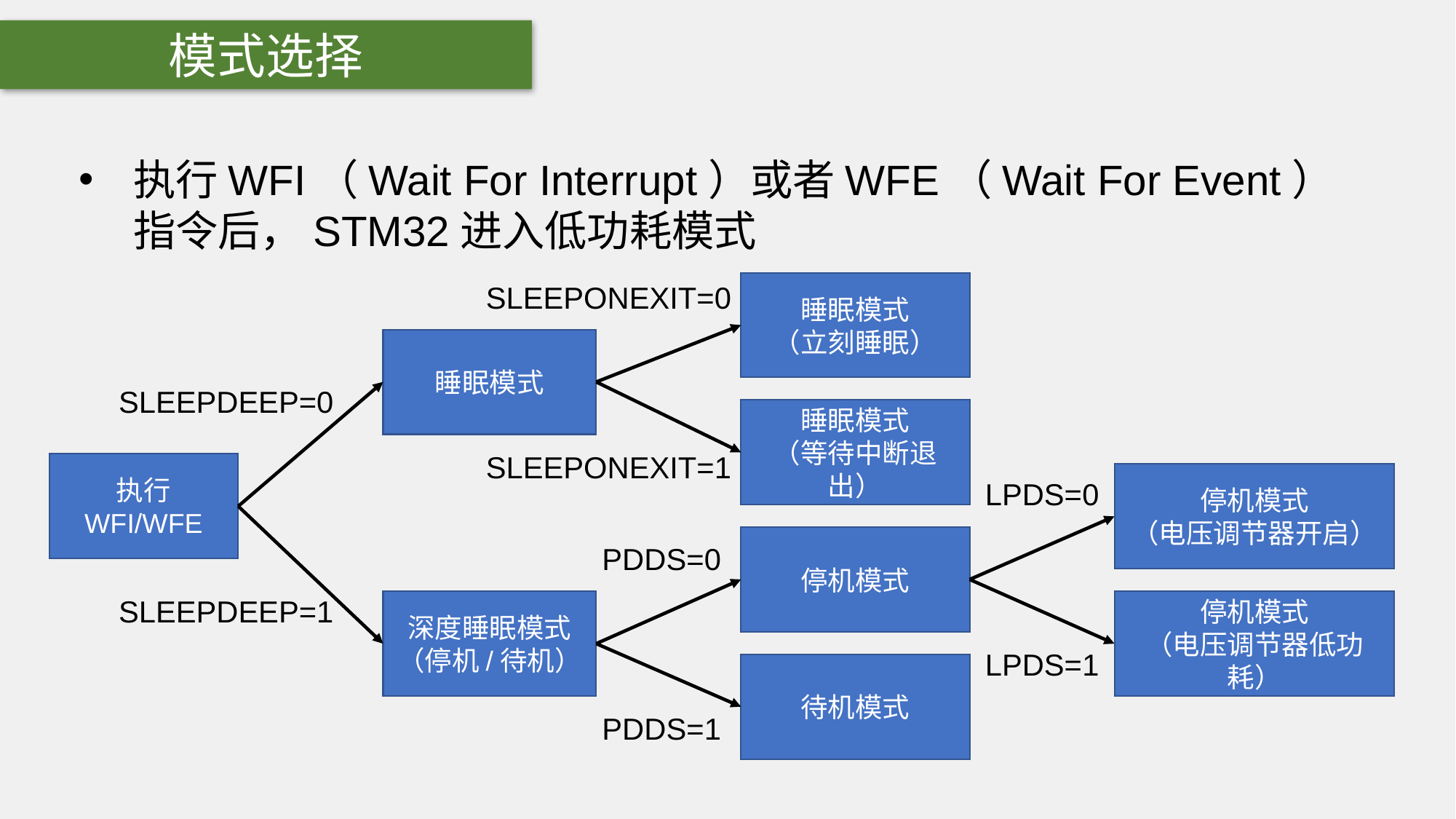

模式选择
执行WFI（Wait For Interrupt）或者WFE（Wait For Event）指令后，STM32进入低功耗模式
睡眠模式
（立刻睡眠）
SLEEPONEXIT=0
睡眠模式
SLEEPDEEP=0
睡眠模式
（等待中断退出）
SLEEPONEXIT=1
执行
WFI/WFE
停机模式
（电压调节器开启）
LPDS=0
停机模式
PDDS=0
SLEEPDEEP=1
深度睡眠模式
（停机/待机）
停机模式
（电压调节器低功耗）
LPDS=1
待机模式
PDDS=1